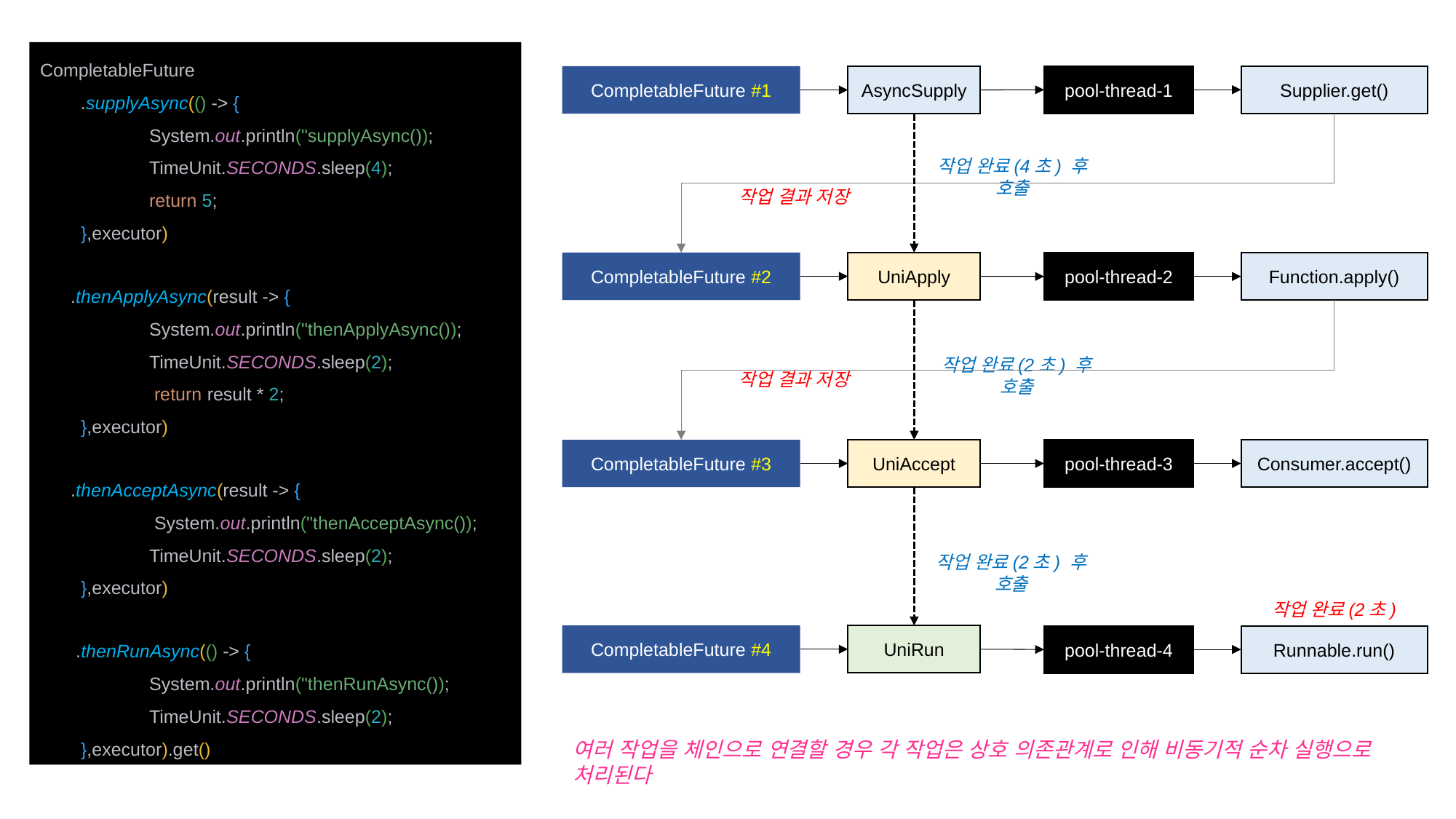

CompletableFuture
        .supplyAsync(() -> {
            	System.out.println("supplyAsync());
            	TimeUnit.SECONDS.sleep(4);
            	return 5;
        },executor)
      .thenApplyAsync(result -> {
            	System.out.println("thenApplyAsync());
            	TimeUnit.SECONDS.sleep(2);
           	 return result * 2;
        },executor)
      .thenAcceptAsync(result -> {
           	 System.out.println("thenAcceptAsync());
            	TimeUnit.SECONDS.sleep(2);
        },executor)
       .thenRunAsync(() -> {
            	System.out.println("thenRunAsync());
            	TimeUnit.SECONDS.sleep(2);
        },executor).get()
pool-thread-1
Supplier.get()
CompletableFuture #1
AsyncSupply
작업 완료(4초) 후 호출
작업 결과 저장
CompletableFuture #2
UniApply
pool-thread-2
Function.apply()
작업 완료(2초) 후 호출
작업 결과 저장
CompletableFuture #3
UniAccept
pool-thread-3
Consumer.accept()
작업 완료(2초) 후 호출
작업 완료(2초)
CompletableFuture #4
UniRun
pool-thread-4
Runnable.run()
여러 작업을 체인으로 연결할 경우 각 작업은 상호 의존관계로 인해 비동기적 순차 실행으로 처리된다